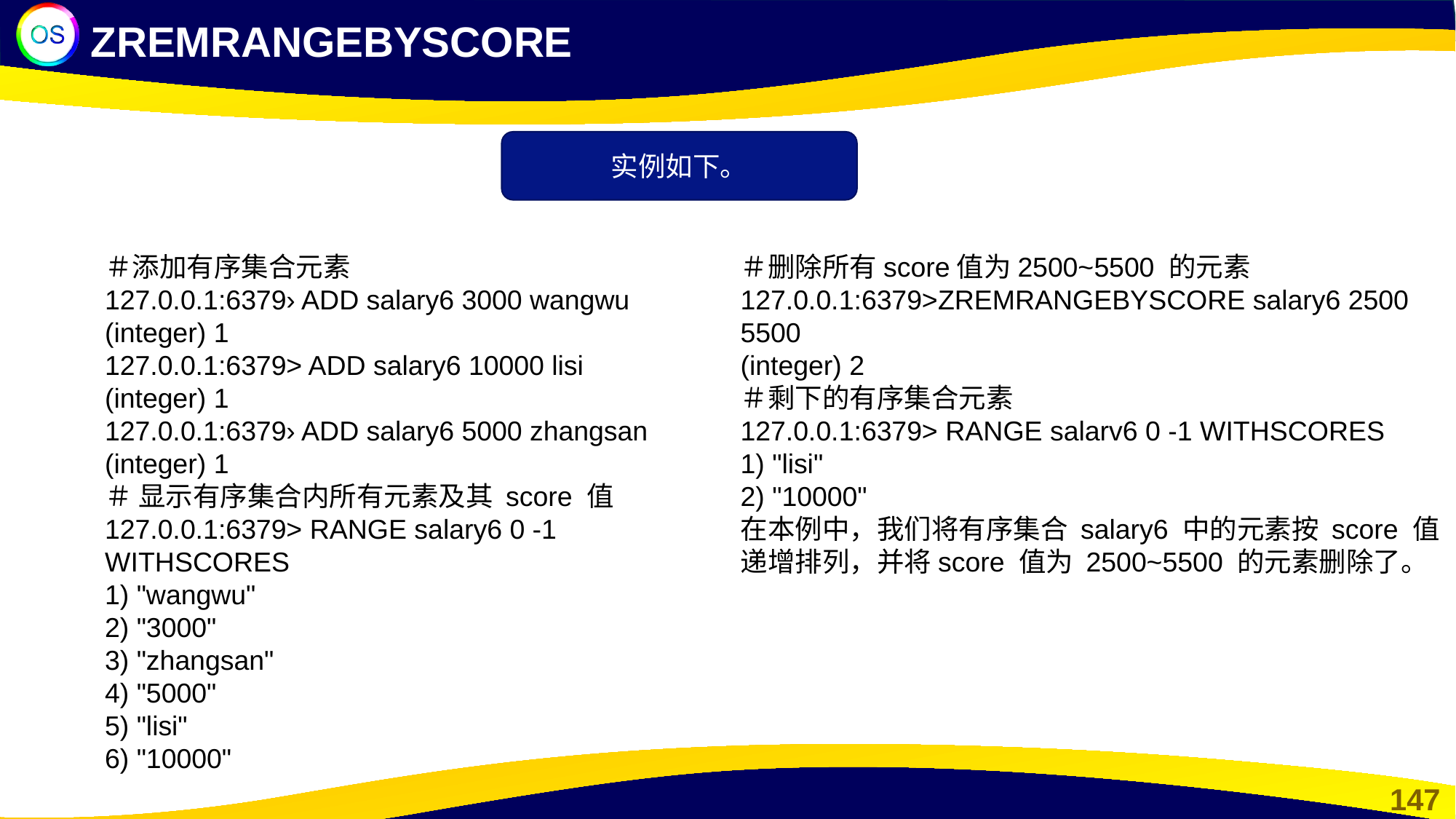

ZREMRANGEBYSCORE
实例如下。
＃添加有序集合元素
127.0.0.1:6379› ADD salary6 3000 wangwu
(integer) 1
127.0.0.1:6379> ADD salary6 10000 lisi
(integer) 1
127.0.0.1:6379› ADD salary6 5000 zhangsan
(integer) 1
＃ 显示有序集合内所有元素及其 score 值
127.0.0.1:6379> RANGE salary6 0 -1 WITHSCORES
1) "wangwu"
2) "3000"
3) "zhangsan"
4) "5000"
5) "lisi"
6) "10000"
＃删除所有score值为2500~5500 的元素
127.0.0.1:6379>ZREMRANGEBYSCORE salary6 2500 5500
(integer) 2
＃剩下的有序集合元素
127.0.0.1:6379> RANGE salarv6 0 -1 WITHSCORES
1) "lisi"
2) "10000"
在本例中，我们将有序集合 salary6 中的元素按 score 值递增排列，并将score 值为 2500~5500 的元素删除了。